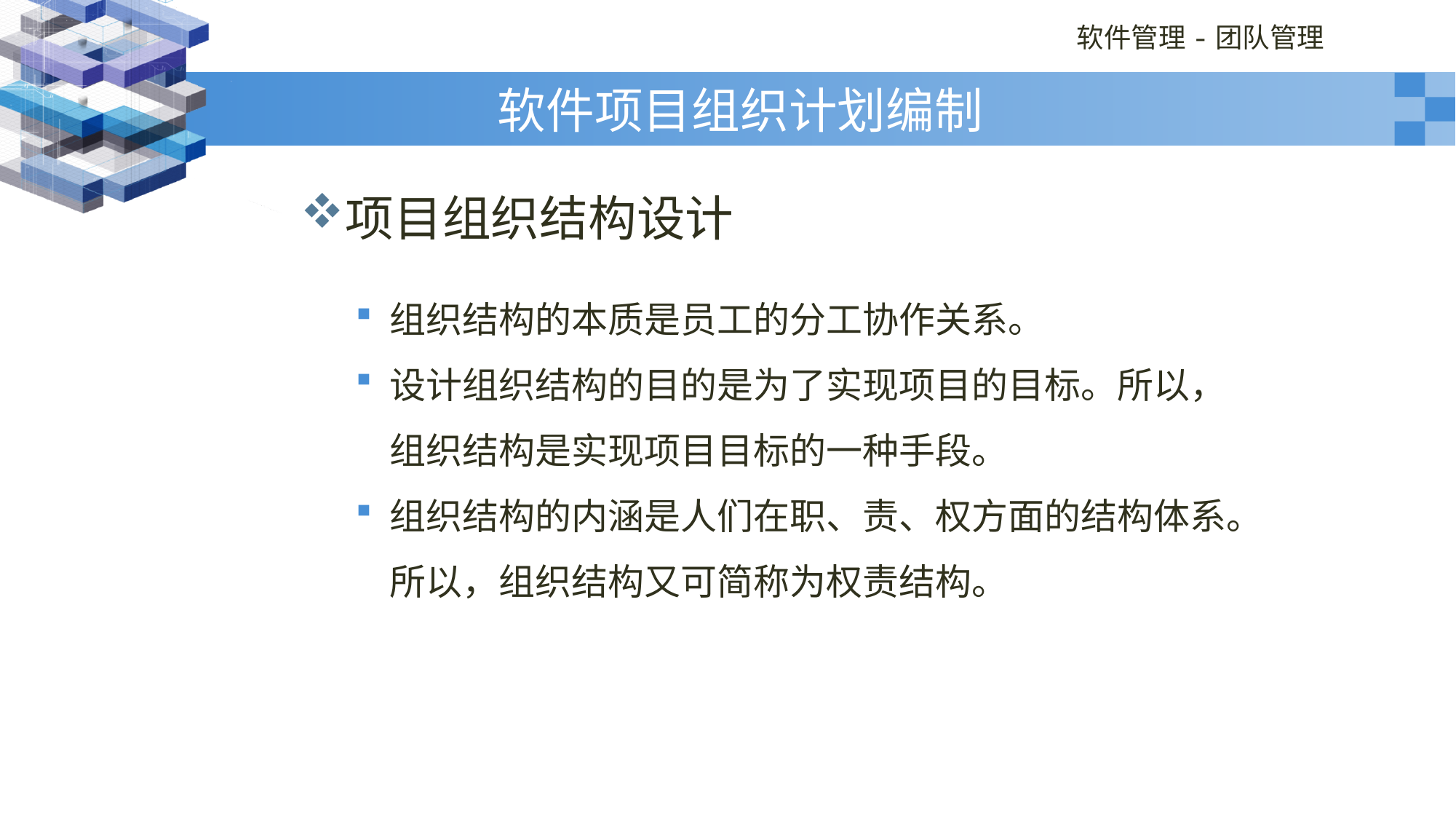

# 软件项目组织计划编制
项目组织结构设计

组织结构的本质是员工的分工协作关系。
设计组织结构的目的是为了实现项目的目标。所以，组织结构是实现项目目标的一种手段。
组织结构的内涵是人们在职、责、权方面的结构体系。所以，组织结构又可简称为权责结构。